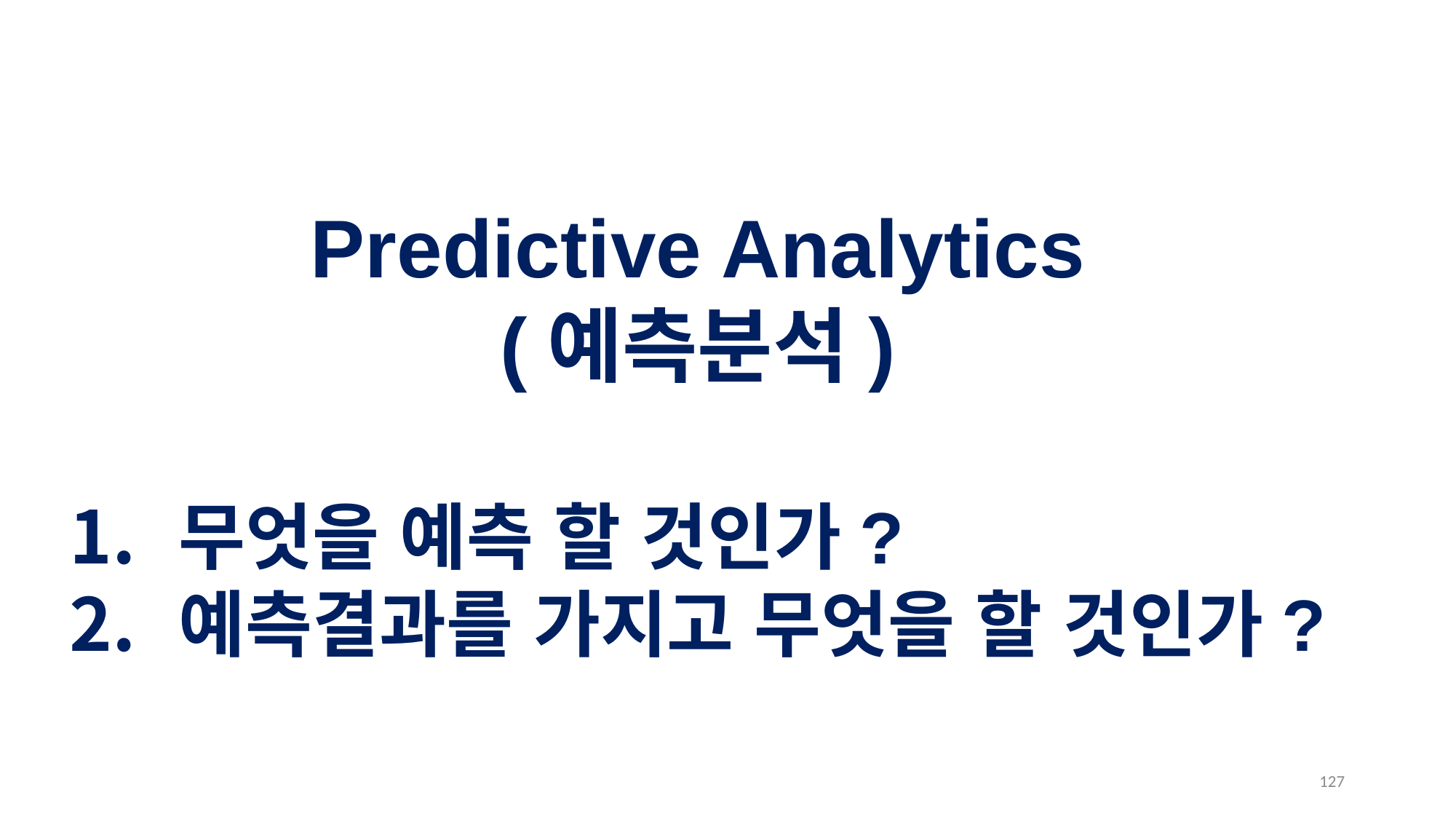

Predictive Analytics
(예측분석)

무엇을 예측 할 것인가?
예측결과를 가지고 무엇을 할 것인가?
127